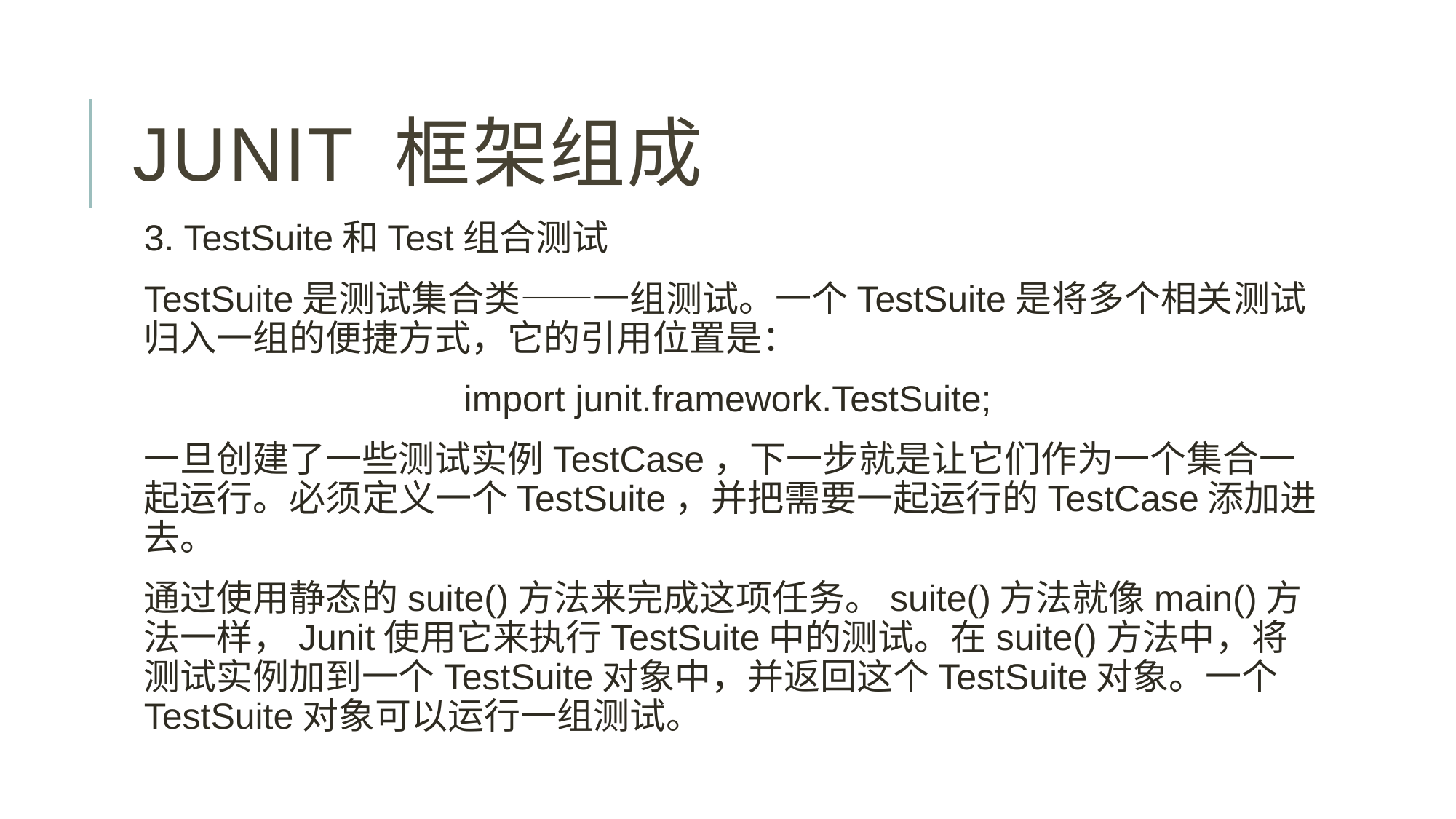

# Junit 框架组成
3. TestSuite和Test组合测试
TestSuite是测试集合类——一组测试。一个TestSuite是将多个相关测试归入一组的便捷方式，它的引用位置是：
import junit.framework.TestSuite;
一旦创建了一些测试实例TestCase，下一步就是让它们作为一个集合一起运行。必须定义一个TestSuite，并把需要一起运行的TestCase添加进去。
通过使用静态的suite()方法来完成这项任务。suite()方法就像main()方法一样，Junit使用它来执行TestSuite中的测试。在suite()方法中，将测试实例加到一个TestSuite对象中，并返回这个TestSuite对象。一个TestSuite对象可以运行一组测试。